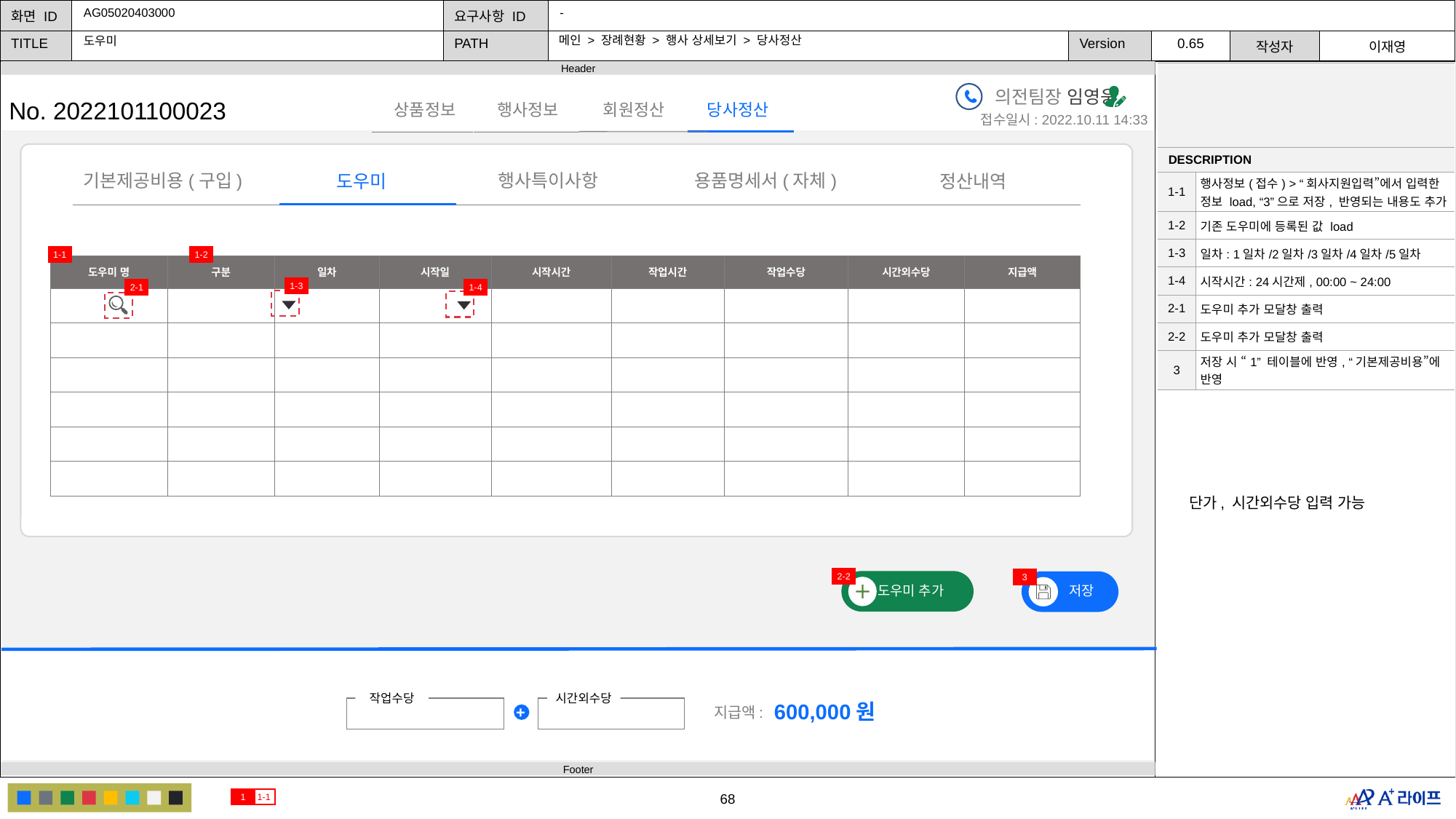

AG05020403000
-
메인 > 장례현황 > 행사 상세보기 > 당사정산
도우미
|  |  |
| --- | --- |
| DESCRIPTION |  |
| 1-1 | 행사정보(접수) > “회사지원입력”에서 입력한 정보 load, “3”으로 저장, 반영되는 내용도 추가 |
| 1-2 | 기존 도우미에 등록된 값 load |
| 1-3 | 일차: 1일차/2일차/3일차/4일차/5일차 |
| 1-4 | 시작시간: 24시간제, 00:00 ~ 24:00 |
| 2-1 | 도우미 추가 모달창 출력 |
| 2-2 | 도우미 추가 모달창 출력 |
| 3 | 저장 시 “1” 테이블에 반영, “기본제공비용”에 반영 |
의전팀장 임영웅

No. 2022101100023
행사정보
회원정산
당사정산
상품정보
접수일시: 2022.10.11 14:33

행사특이사항
기본제공비용(구입)
용품명세서(자체)
도우미
정산내역
1-1
1-2
| 도우미 명 | 구분 | 일차 | 시작일 | 시작시간 | 작업시간 | 작업수당 | 시간외수당 | 지급액 |
| --- | --- | --- | --- | --- | --- | --- | --- | --- |
|  |  |  |  |  |  |  |  |  |
|  |  |  |  |  |  |  |  |  |
|  |  |  |  |  |  |  |  |  |
|  |  |  |  |  |  |  |  |  |
|  |  |  |  |  |  |  |  |  |
|  |  |  |  |  |  |  |  |  |
1-3
2-1
1-4

단가, 시간외수당 입력 가능
2-2
3

도우미 추가

저장

작업수당

시간외수당

600,000원
+

지급액:
1
1-1